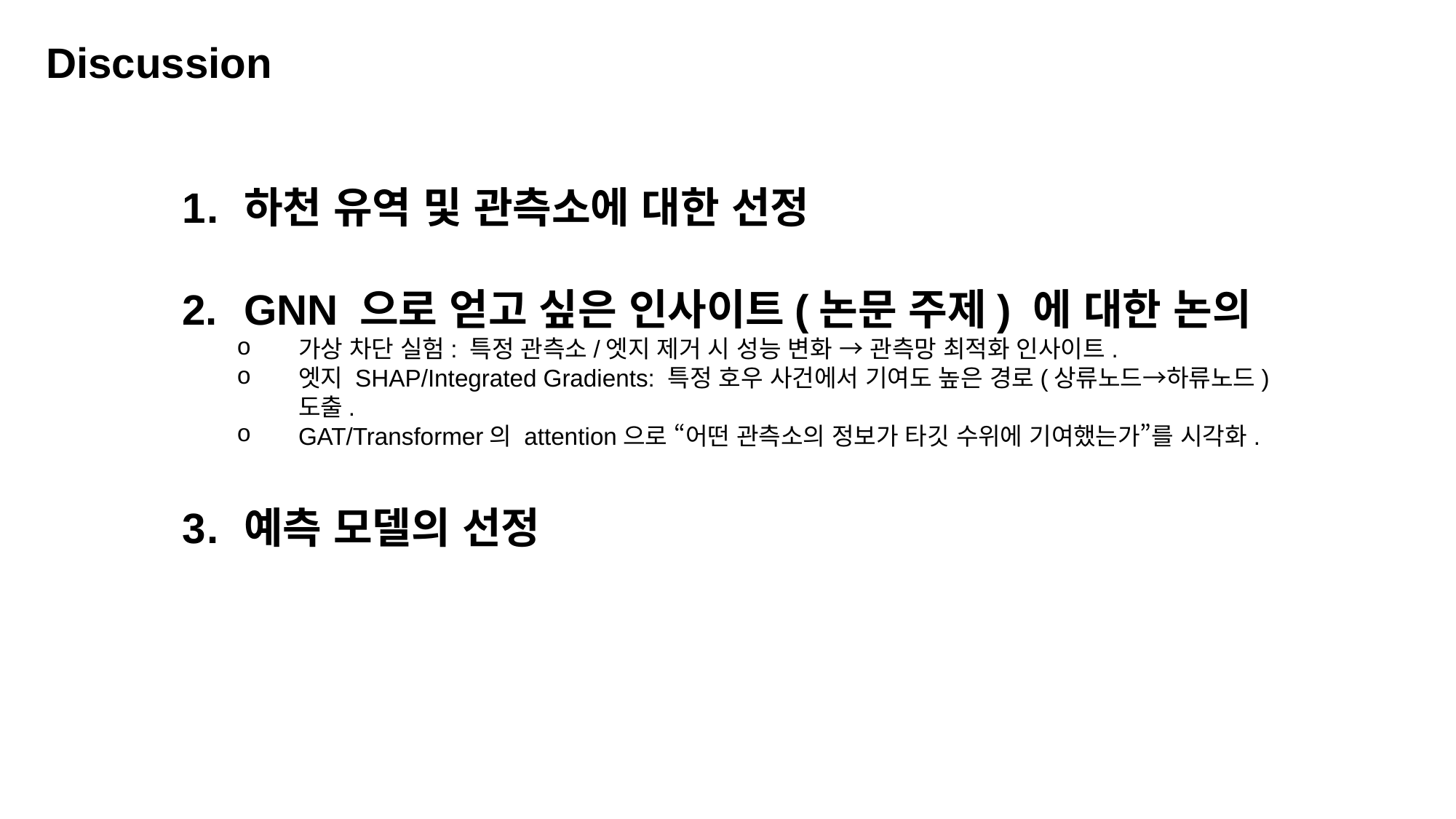

Discussion
하천 유역 및 관측소에 대한 선정

GNN 으로 얻고 싶은 인사이트(논문 주제) 에 대한 논의
가상 차단 실험: 특정 관측소/엣지 제거 시 성능 변화 → 관측망 최적화 인사이트.
엣지 SHAP/Integrated Gradients: 특정 호우 사건에서 기여도 높은 경로(상류노드→하류노드) 도출.
GAT/Transformer의 attention으로 “어떤 관측소의 정보가 타깃 수위에 기여했는가”를 시각화.

예측 모델의 선정